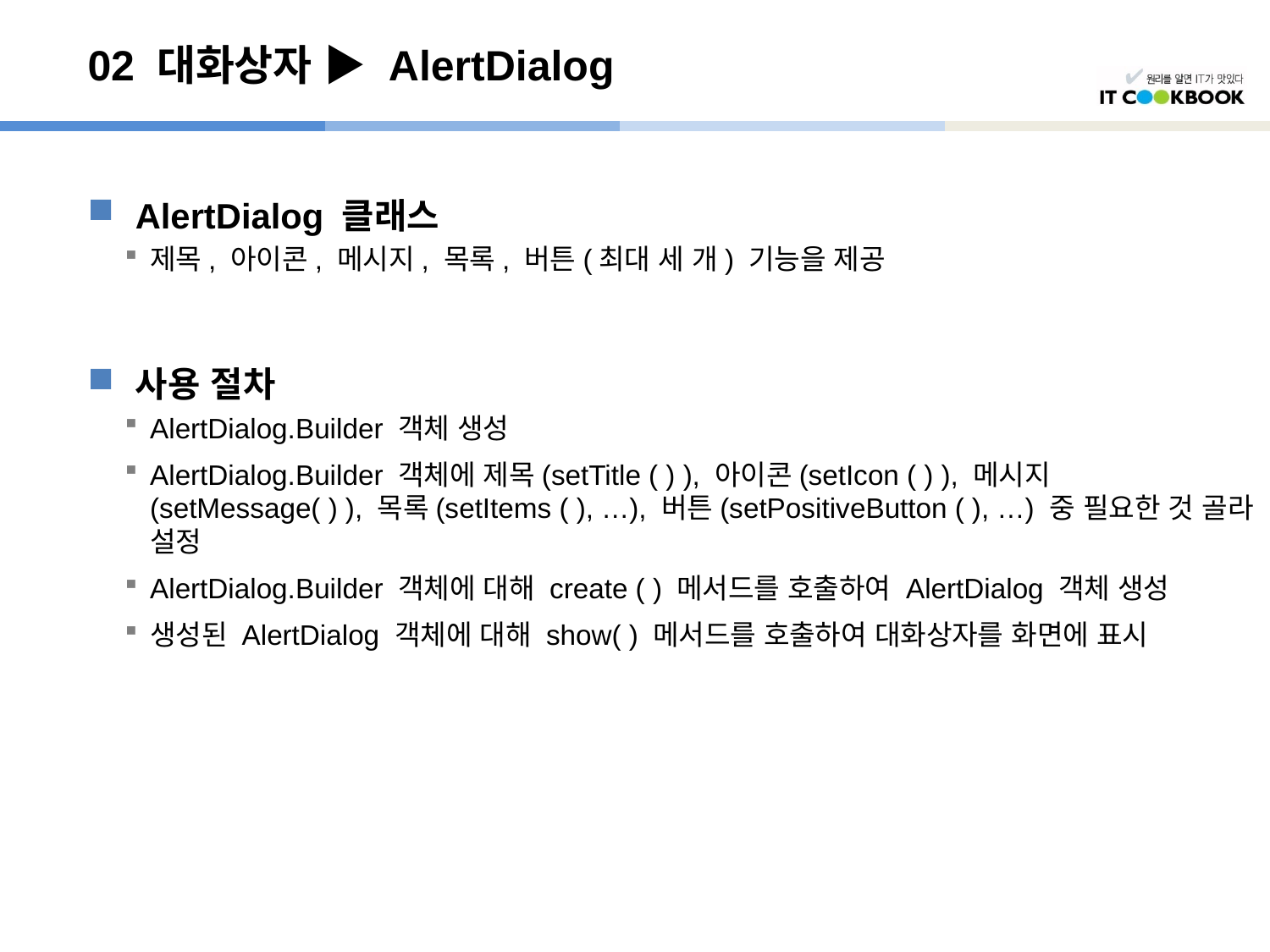

# 02 대화상자 ▶ AlertDialog
AlertDialog 클래스
제목, 아이콘, 메시지, 목록, 버튼(최대 세 개) 기능을 제공

사용 절차
AlertDialog.Builder 객체 생성
AlertDialog.Builder 객체에 제목(setTitle ( ) ), 아이콘(setIcon ( ) ), 메시지(setMessage( ) ), 목록(setItems ( ), …), 버튼(setPositiveButton ( ), …) 중 필요한 것 골라 설정
AlertDialog.Builder 객체에 대해 create ( ) 메서드를 호출하여 AlertDialog 객체 생성
생성된 AlertDialog 객체에 대해 show( ) 메서드를 호출하여 대화상자를 화면에 표시